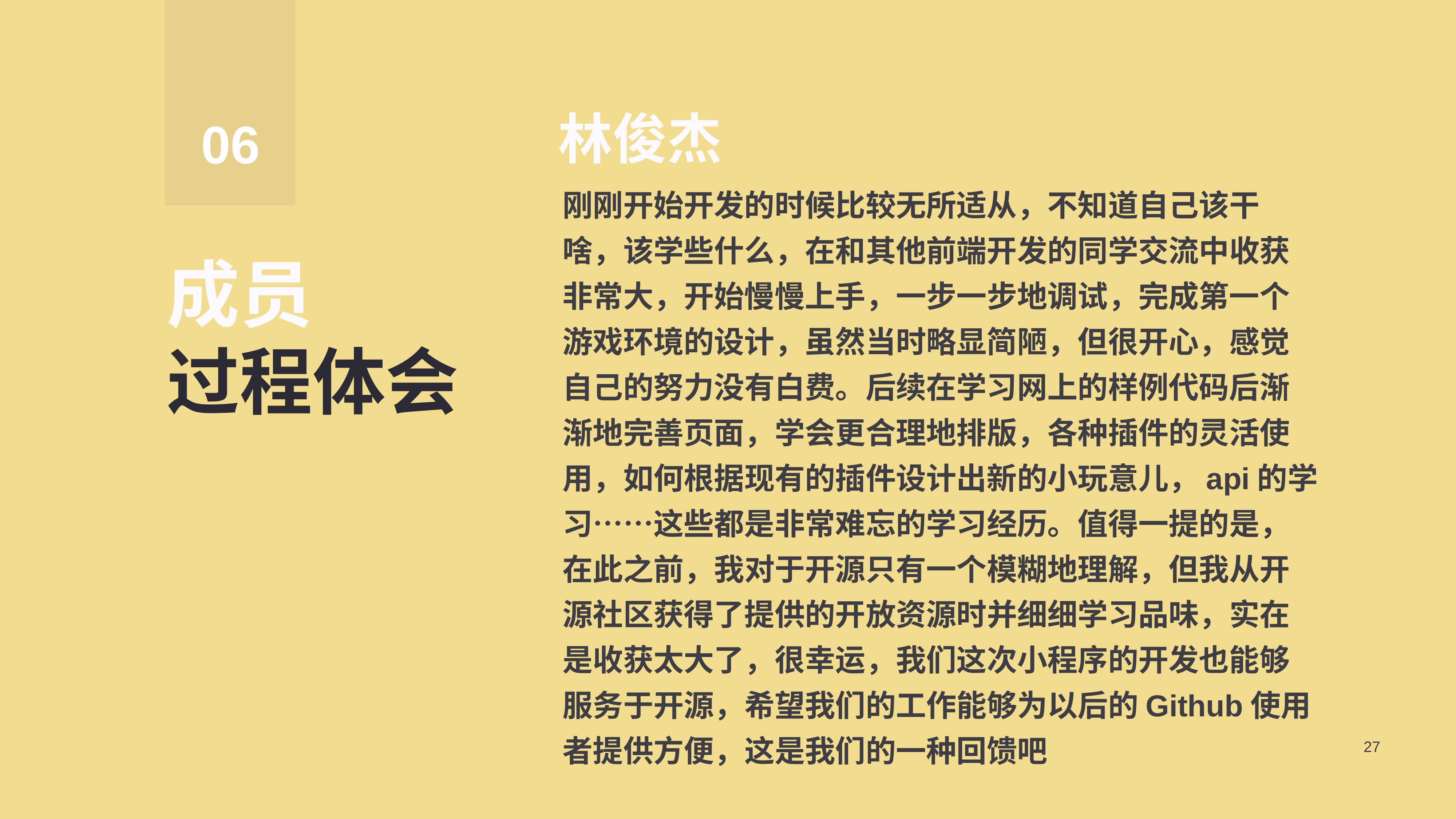

06
林俊杰
刚刚开始开发的时候比较无所适从，不知道自己该干啥，该学些什么，在和其他前端开发的同学交流中收获非常大，开始慢慢上手，一步一步地调试，完成第一个游戏环境的设计，虽然当时略显简陋，但很开心，感觉自己的努力没有白费。后续在学习网上的样例代码后渐渐地完善页面，学会更合理地排版，各种插件的灵活使用，如何根据现有的插件设计出新的小玩意儿，api的学习……这些都是非常难忘的学习经历。值得一提的是，在此之前，我对于开源只有一个模糊地理解，但我从开源社区获得了提供的开放资源时并细细学习品味，实在是收获太大了，很幸运，我们这次小程序的开发也能够服务于开源，希望我们的工作能够为以后的Github使用者提供方便，这是我们的一种回馈吧
成员
过程体会
27